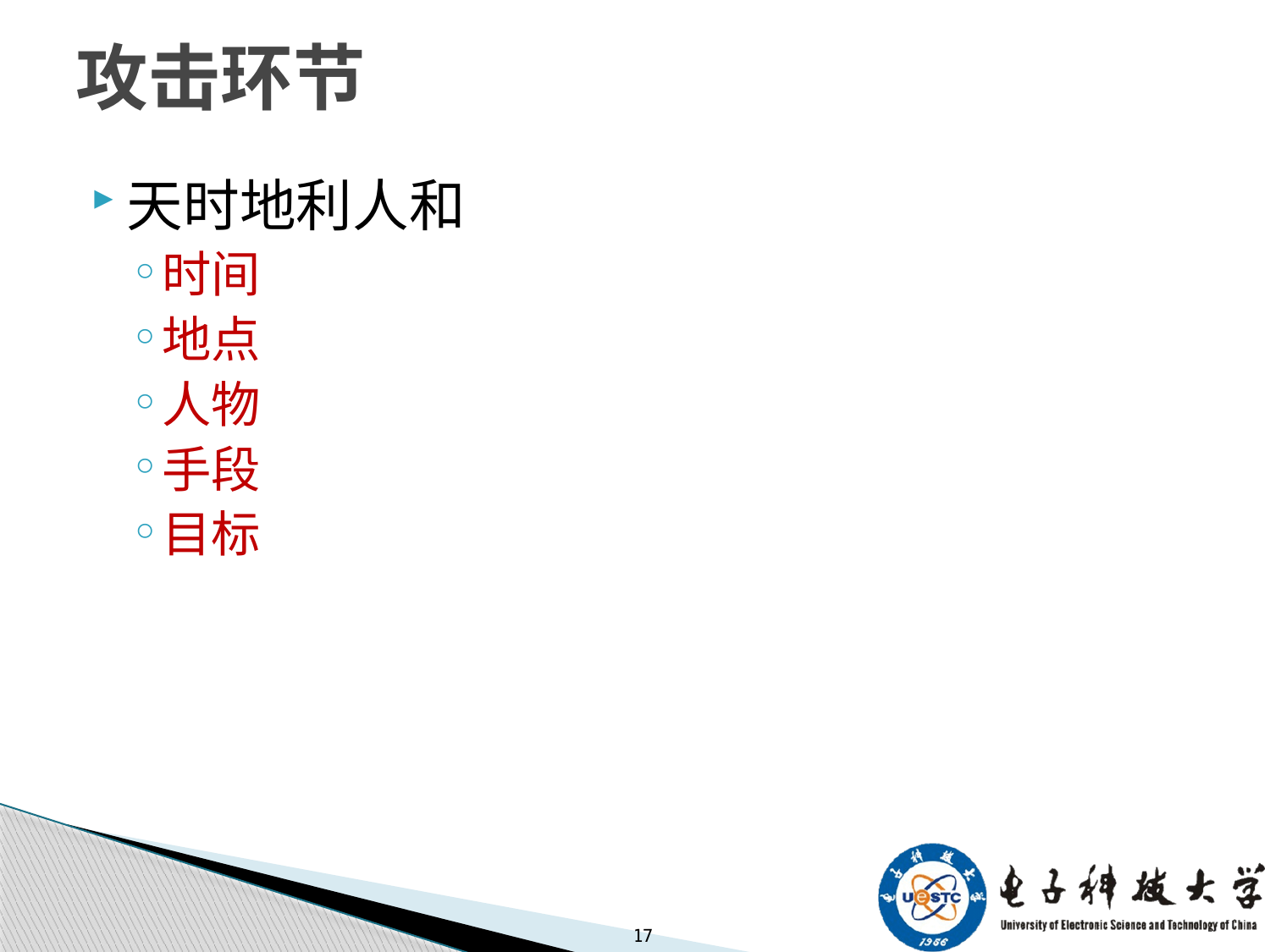

# 攻击环节
天时地利人和
时间
地点
人物
手段
目标
17